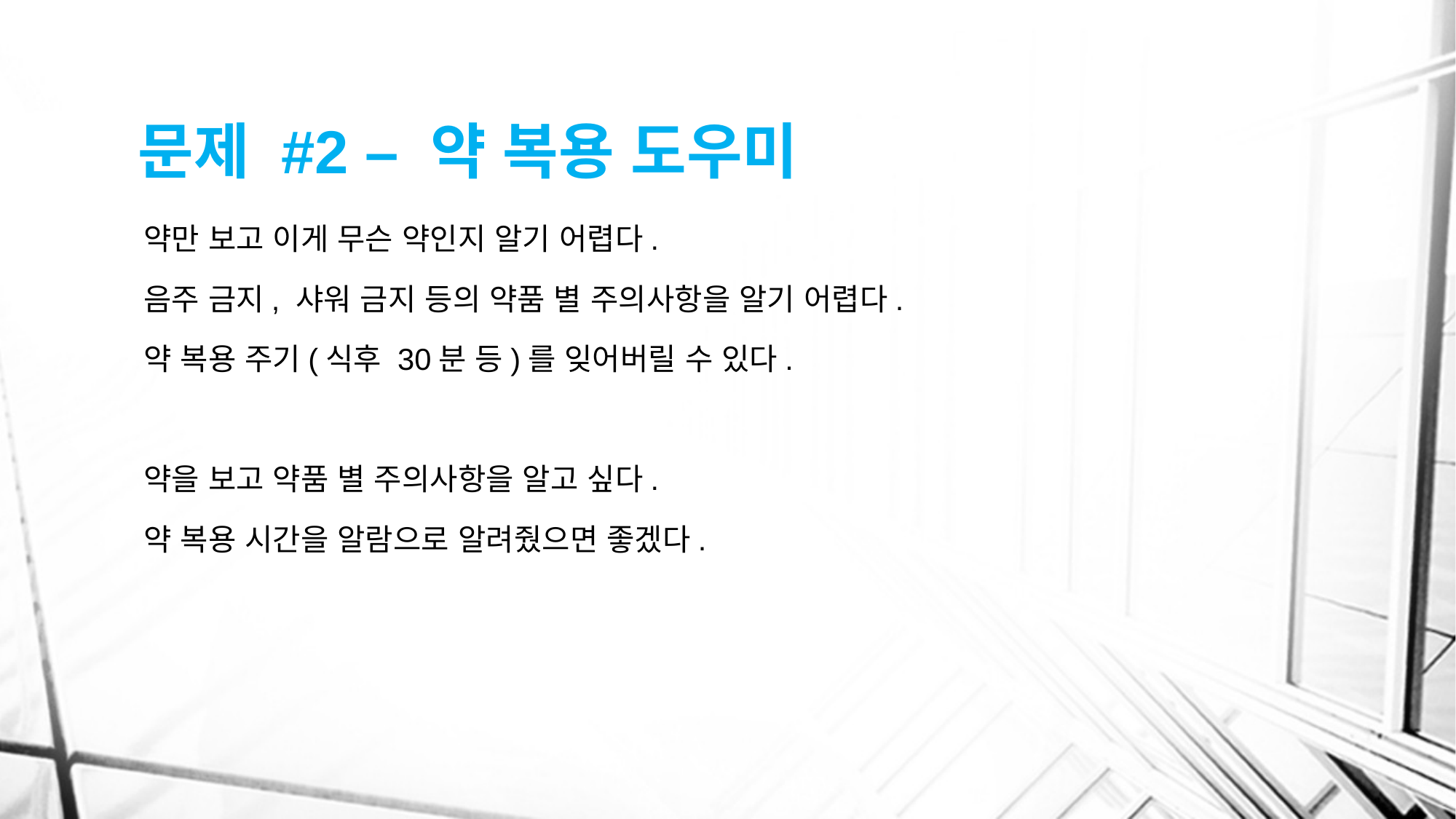

# 문제 #2 – 약 복용 도우미
약만 보고 이게 무슨 약인지 알기 어렵다.
음주 금지, 샤워 금지 등의 약품 별 주의사항을 알기 어렵다.
약 복용 주기(식후 30분 등)를 잊어버릴 수 있다.

약을 보고 약품 별 주의사항을 알고 싶다.
약 복용 시간을 알람으로 알려줬으면 좋겠다.